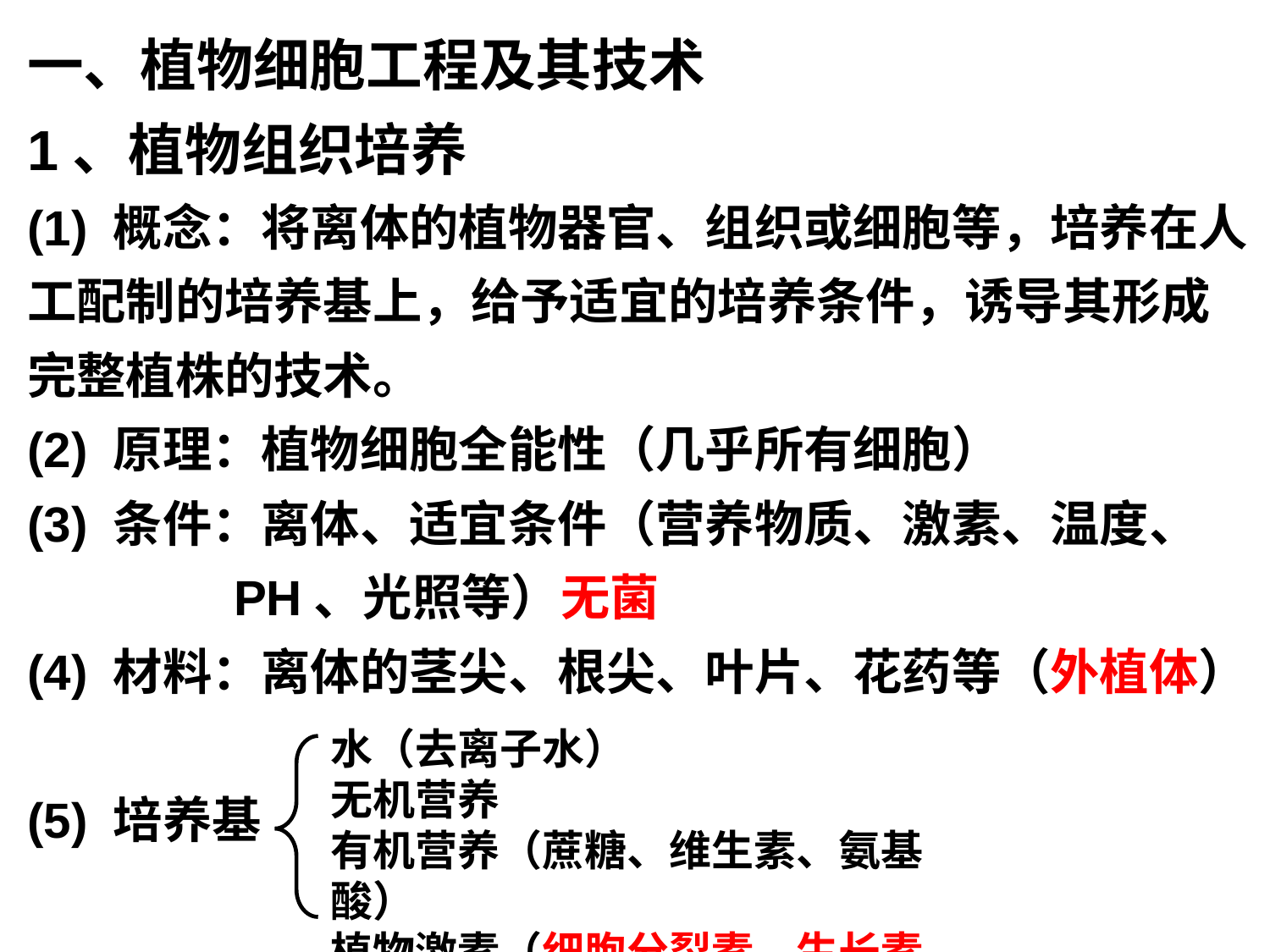

一、植物细胞工程及其技术
1、植物组织培养
(1) 概念：将离体的植物器官、组织或细胞等，培养在人工配制的培养基上，给予适宜的培养条件，诱导其形成完整植株的技术。
(2) 原理：植物细胞全能性（几乎所有细胞）
(3) 条件：离体、适宜条件（营养物质、激素、温度、
               PH、光照等）无菌
(4) 材料：离体的茎尖、根尖、叶片、花药等（外植体）

(5) 培养基
水（去离子水）
无机营养
有机营养（蔗糖、维生素、氨基酸）
植物激素（细胞分裂素、生长素等）